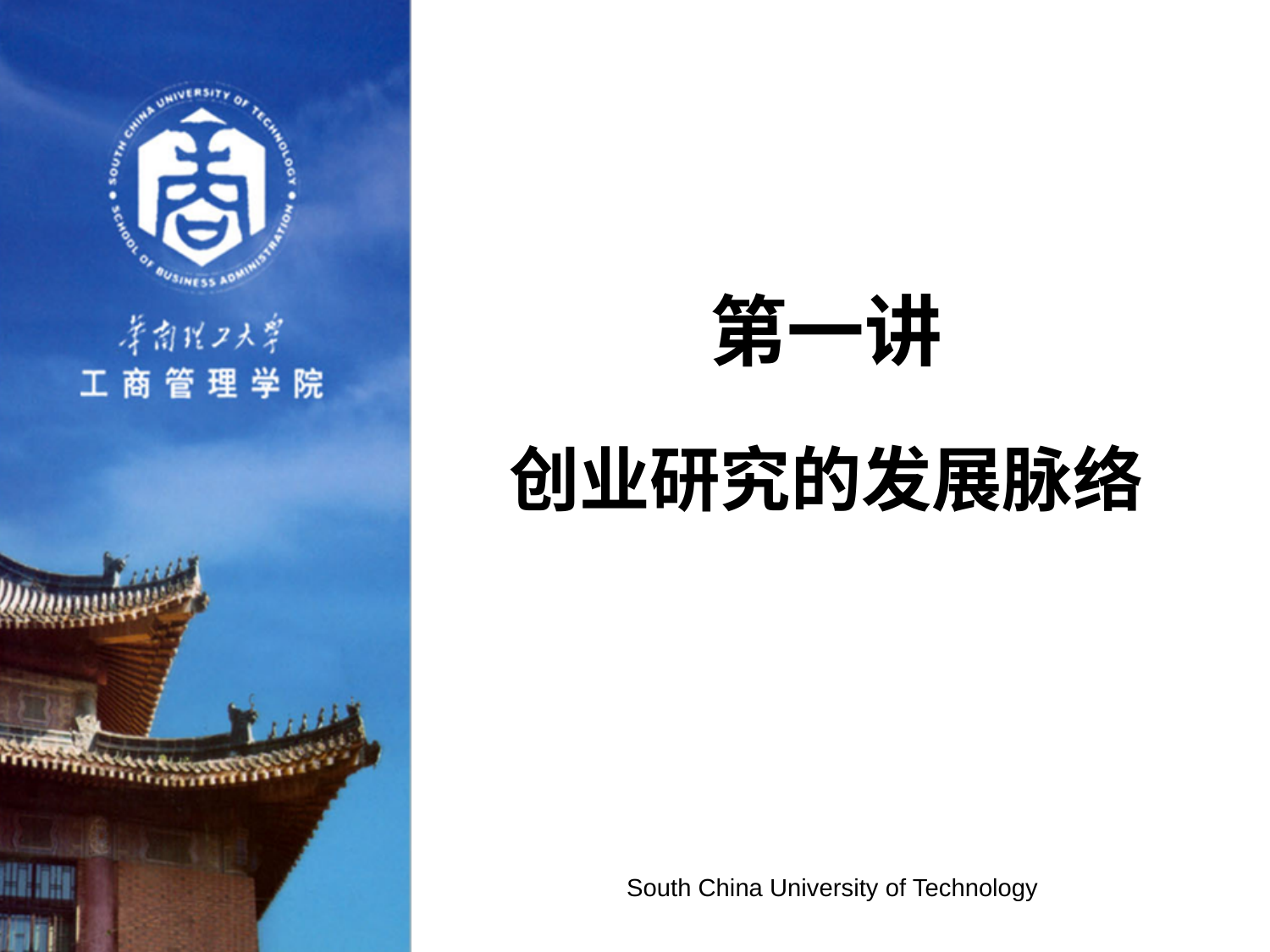

第一讲
创业研究的发展脉络

South China University of Technology